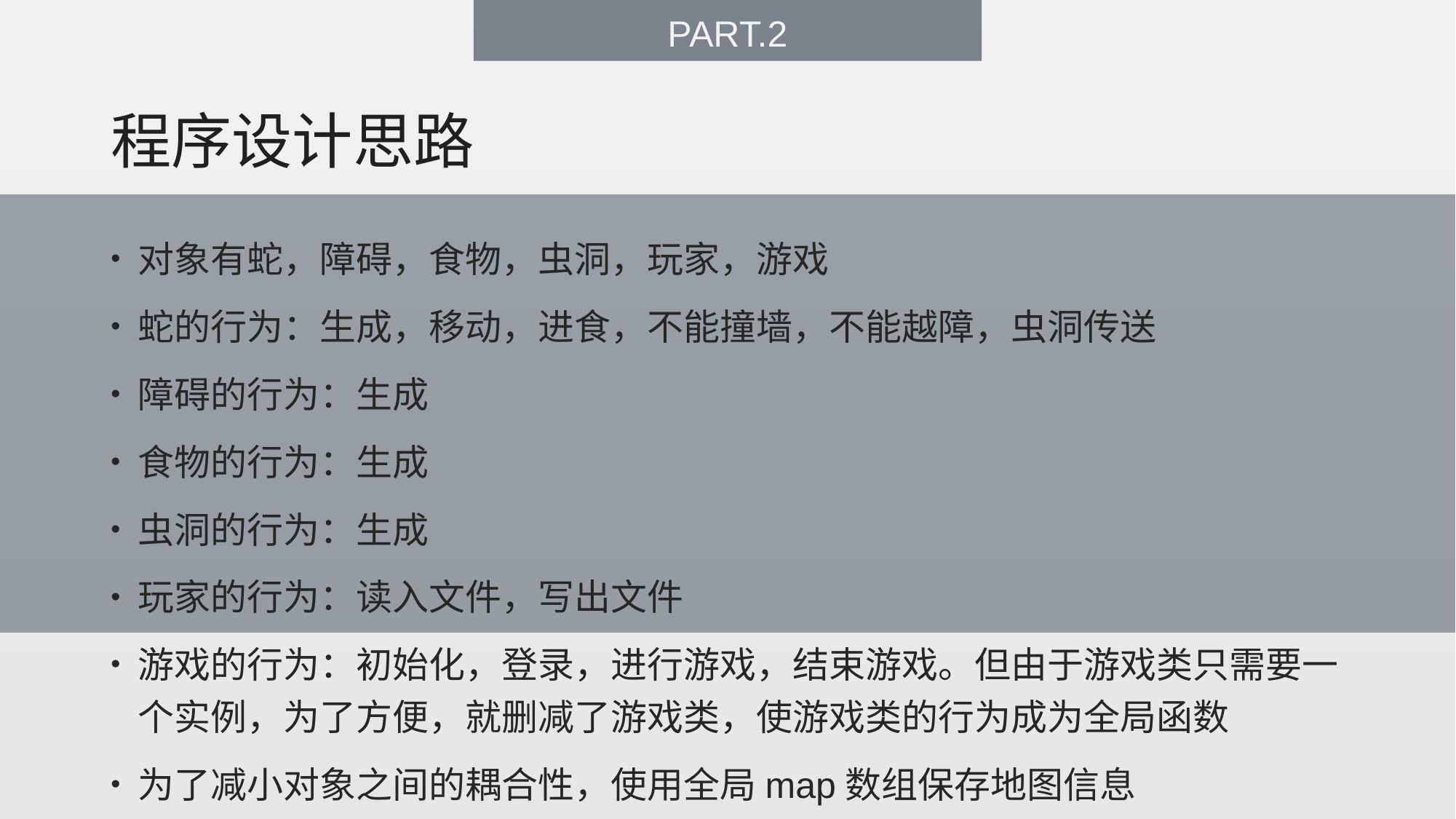

PART.2
# 程序设计思路
对象有蛇，障碍，食物，虫洞，玩家，游戏
蛇的行为：生成，移动，进食，不能撞墙，不能越障，虫洞传送
障碍的行为：生成
食物的行为：生成
虫洞的行为：生成
玩家的行为：读入文件，写出文件
游戏的行为：初始化，登录，进行游戏，结束游戏。但由于游戏类只需要一个实例，为了方便，就删减了游戏类，使游戏类的行为成为全局函数
为了减小对象之间的耦合性，使用全局map数组保存地图信息